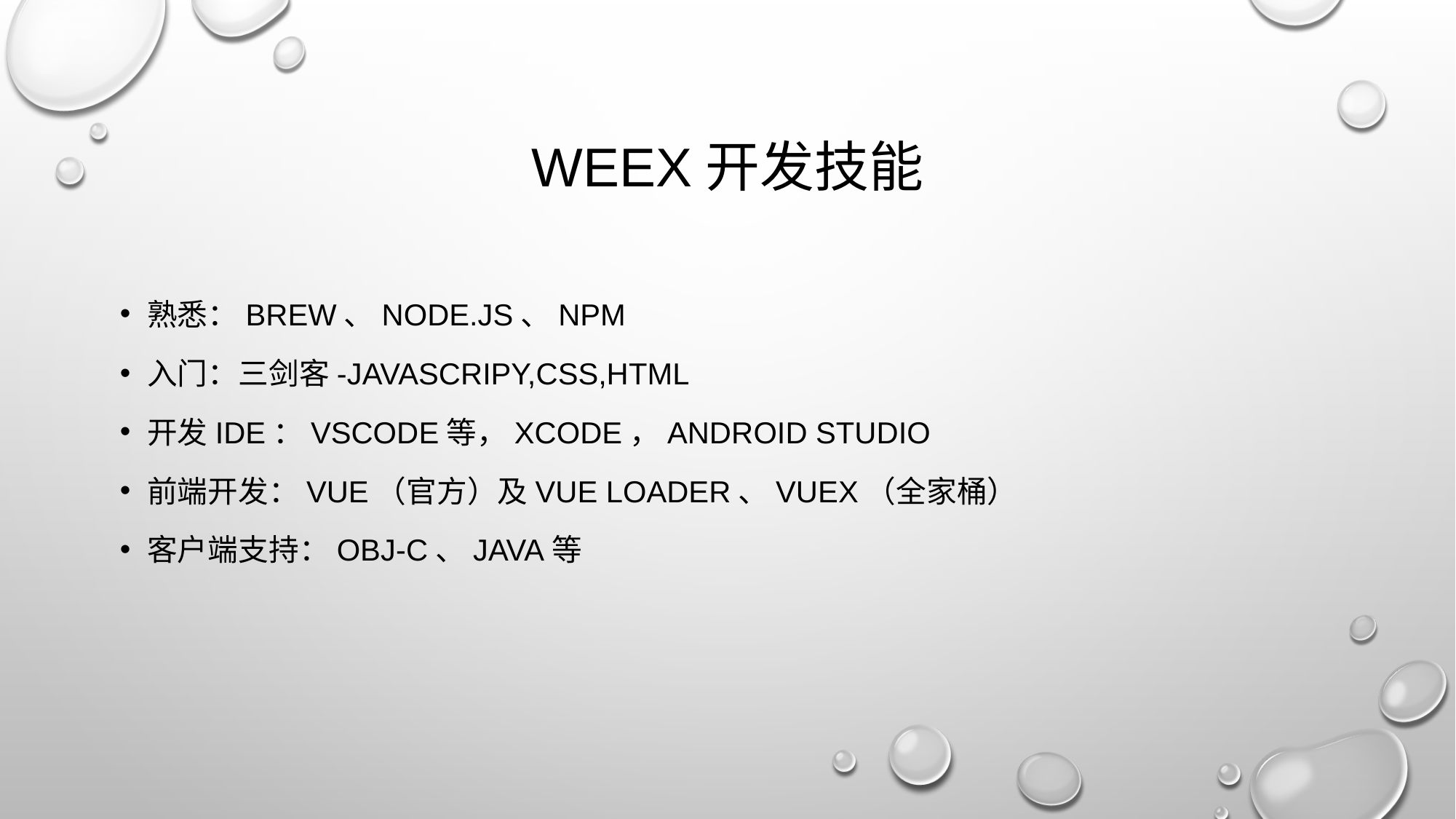

# Weex开发技能
熟悉：brew、node.js、npm
入门：三剑客-JAVAscripy,css,html
开发IDE：vscode等，Xcode，Android studio
前端开发：Vue（官方）及vue loader、vuex（全家桶）
客户端支持：obj-c、java等